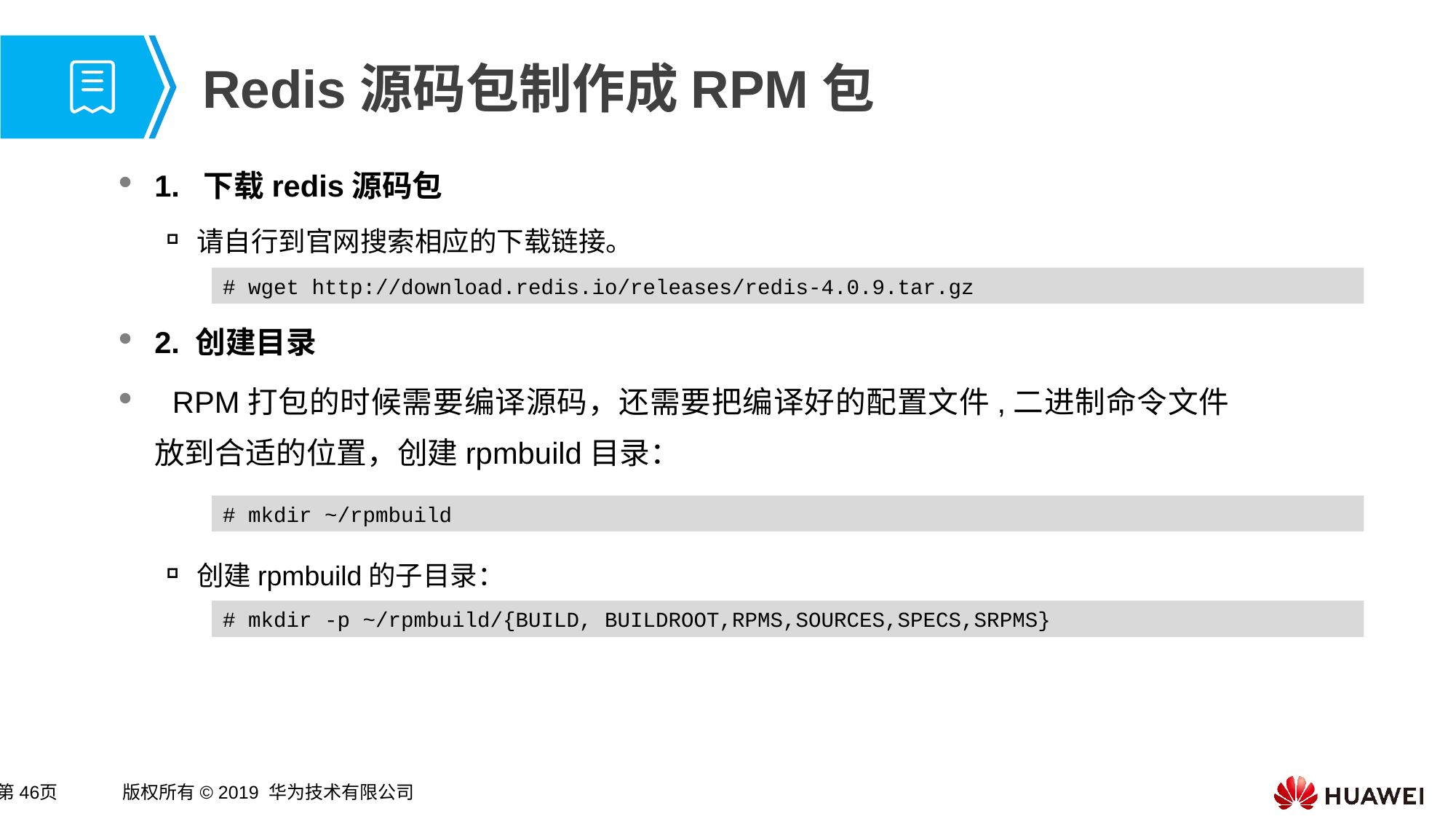

# Redis源码包制作成RPM包
1.  下载redis源码包
请自行到官网搜索相应的下载链接。

2. 创建目录
  RPM打包的时候需要编译源码，还需要把编译好的配置文件,二进制命令文件                   放到合适的位置，创建rpmbuild目录：

创建rpmbuild的子目录：

# wget http://download.redis.io/releases/redis-4.0.9.tar.gz
# mkdir ~/rpmbuild
# mkdir -p ~/rpmbuild/{BUILD, BUILDROOT,RPMS,SOURCES,SPECS,SRPMS}